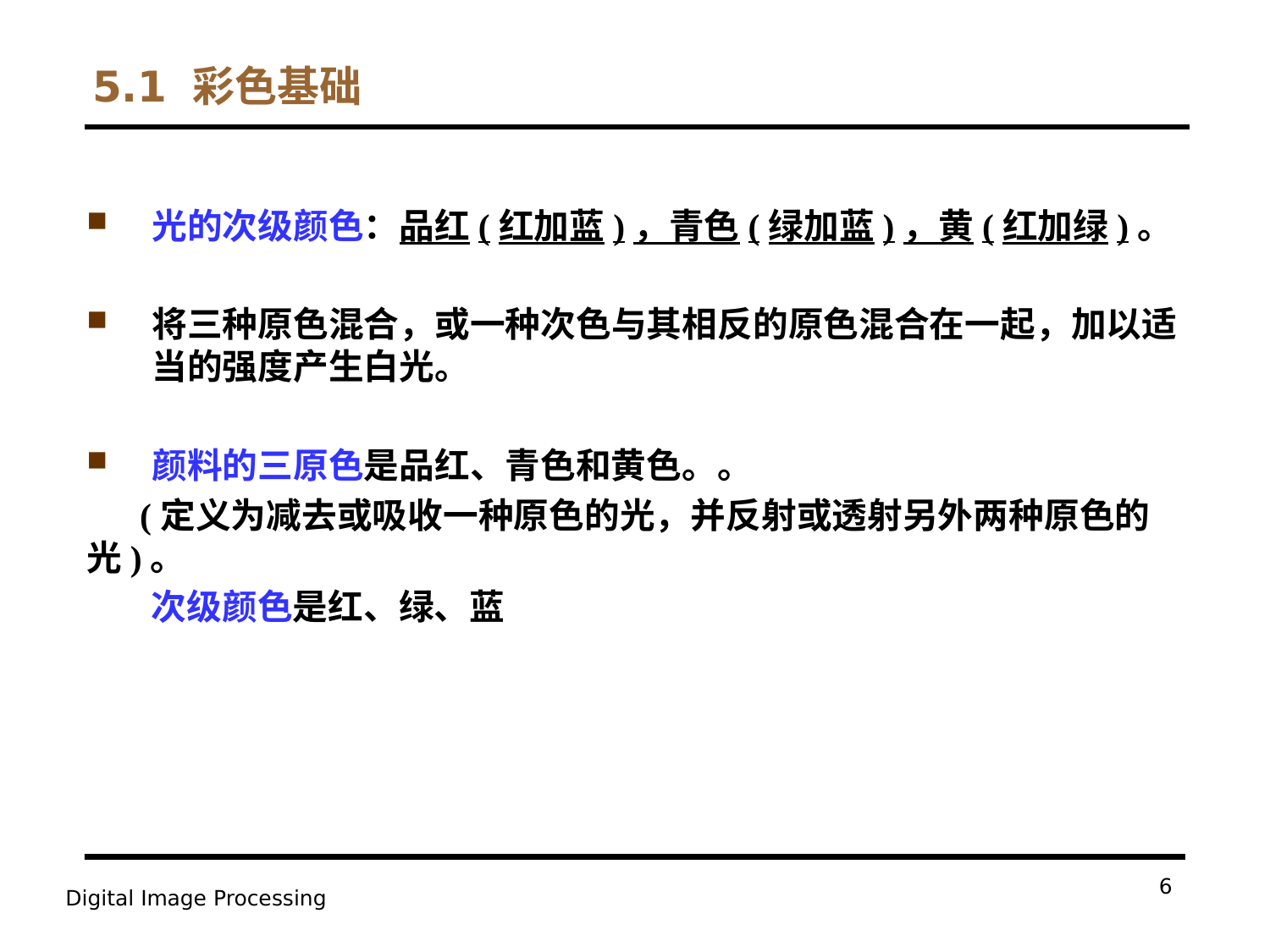

# 5.1 彩色基础

光的次级颜色：品红(红加蓝)，青色(绿加蓝)，黄(红加绿)。

将三种原色混合，或一种次色与其相反的原色混合在一起，加以适当的强度产生白光。

颜料的三原色是品红、青色和黄色。。
      (定义为减去或吸收一种原色的光，并反射或透射另外两种原色的光)。
       次级颜色是红、绿、蓝
6
Digital Image Processing